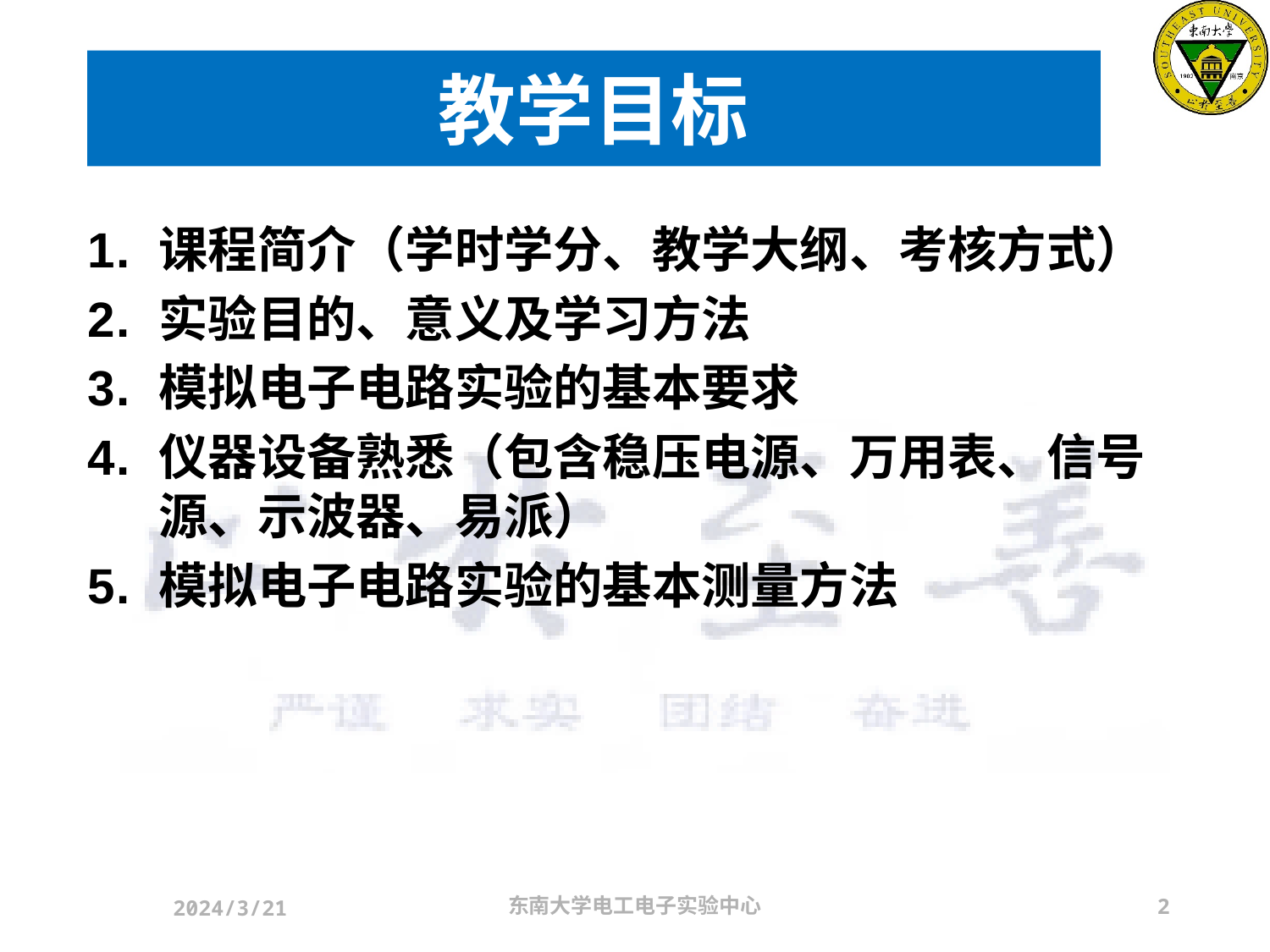

# 教学目标
课程简介（学时学分、教学大纲、考核方式）
实验目的、意义及学习方法
模拟电子电路实验的基本要求
仪器设备熟悉（包含稳压电源、万用表、信号源、示波器、易派）
模拟电子电路实验的基本测量方法

2024/3/21
东南大学电工电子实验中心
2